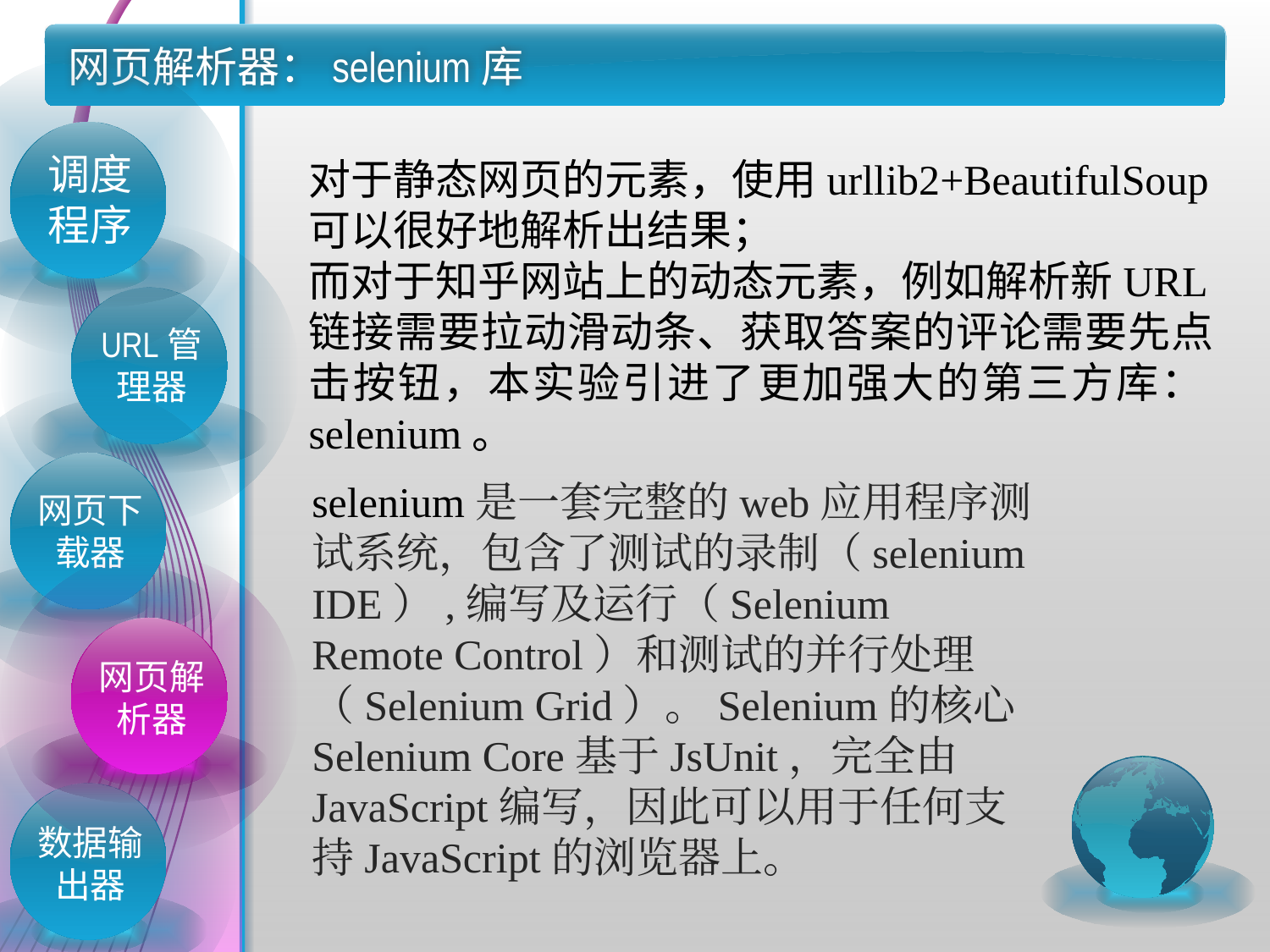

# 网页解析器：selenium库

调度程序
对于静态网页的元素，使用urllib2+BeautifulSoup可以很好地解析出结果；
而对于知乎网站上的动态元素，例如解析新URL链接需要拉动滑动条、获取答案的评论需要先点击按钮，本实验引进了更加强大的第三方库：selenium。

URL管理器

selenium是一套完整的web应用程序测试系统，包含了测试的录制（selenium IDE）,编写及运行（Selenium Remote Control）和测试的并行处理（Selenium Grid）。Selenium的核心Selenium Core基于JsUnit，完全由JavaScript编写，因此可以用于任何支持JavaScript的浏览器上。
网页下载器

网页解析器

数据输出器